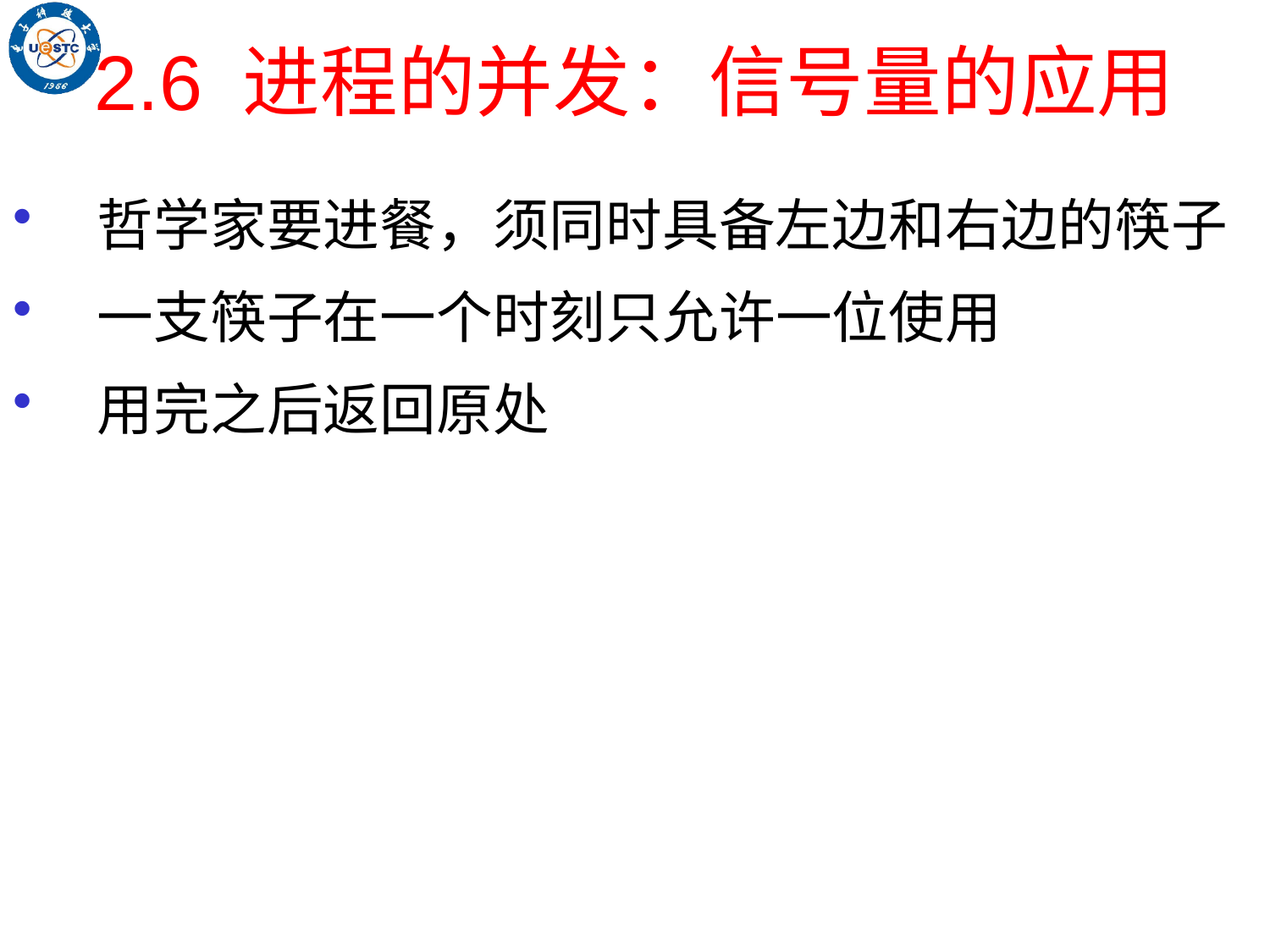

# 2.6 进程的并发：信号量的应用
哲学家要进餐，须同时具备左边和右边的筷子
一支筷子在一个时刻只允许一位使用
用完之后返回原处